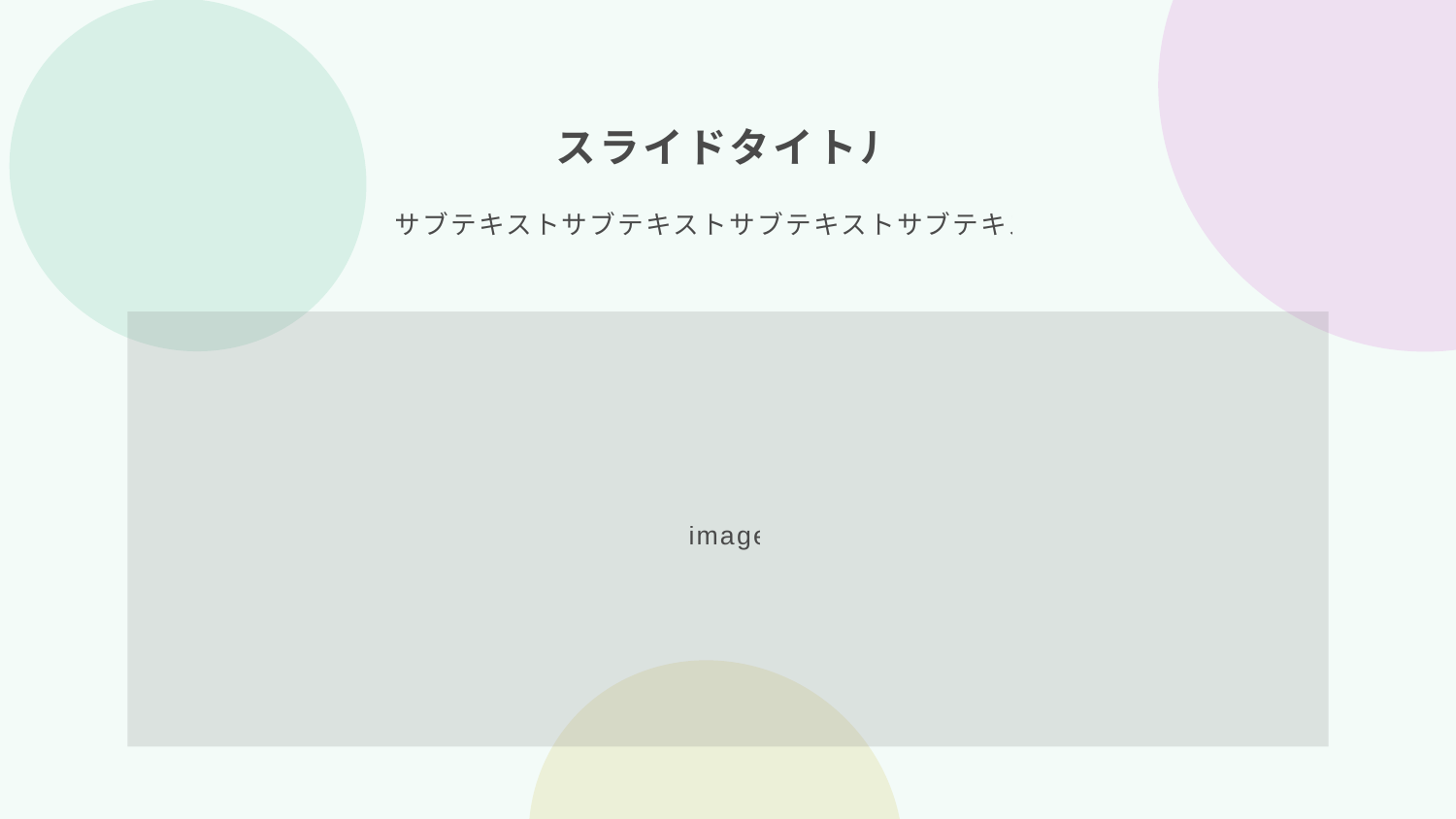

スライドタイトル
サブテキストサブテキストサブテキストサブテキスト

image